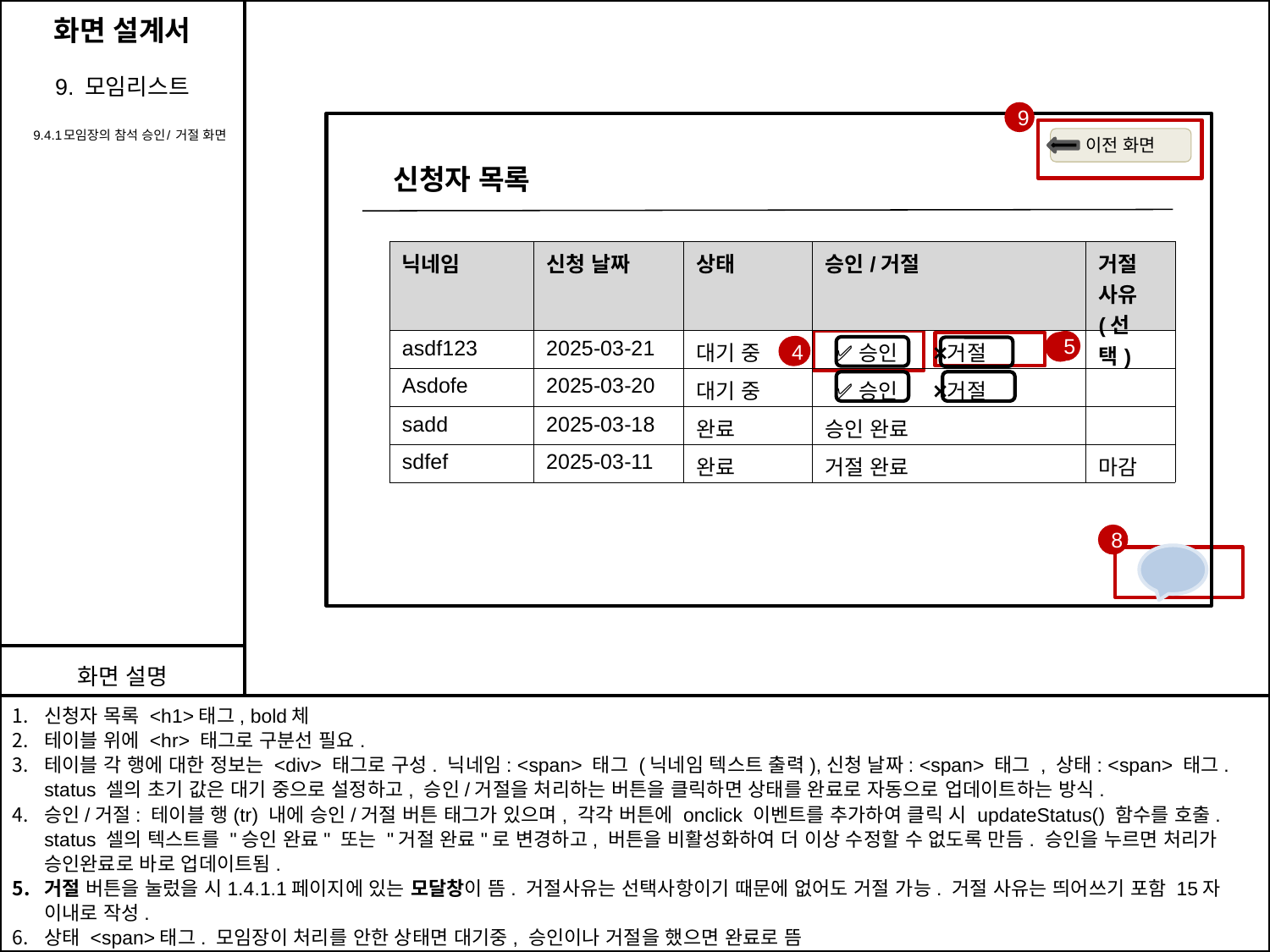

화면 설계서
9. 모임리스트
9

9.4.1모임장의 참석 승인/ 거절 화면

이전 화면

신청자 목록
| 닉네임 | 신청 날짜 | 상태 | 승인/거절 | 거절 사유(선택) |
| --- | --- | --- | --- | --- |
| asdf123 | 2025-03-21 | 대기 중 | ✅승인 ❌거절 |  |
| Asdofe | 2025-03-20 | 대기 중 | ✅승인 ❌거절 |  |
| sadd | 2025-03-18 | 완료 | 승인 완료 |  |
| sdfef | 2025-03-11 | 완료 | 거절 완료 | 마감 |

5
2

1
4

8

화면 설명

신청자 목록 <h1>태그, bold체
테이블 위에 <hr> 태그로 구분선 필요.
테이블 각 행에 대한 정보는 <div> 태그로 구성. 닉네임: <span> 태그 (닉네임 텍스트 출력),신청 날짜: <span> 태그 , 상태: <span> 태그. status 셀의 초기 값은 대기 중으로 설정하고, 승인/거절을 처리하는 버튼을 클릭하면 상태를 완료로 자동으로 업데이트하는 방식.
승인/거절: 테이블 행(tr) 내에 승인/거절 버튼 태그가 있으며, 각각 버튼에 onclick 이벤트를 추가하여 클릭 시 updateStatus() 함수를 호출. status 셀의 텍스트를 "승인 완료" 또는 "거절 완료"로 변경하고, 버튼을 비활성화하여 더 이상 수정할 수 없도록 만듬. 승인을 누르면 처리가 승인완료로 바로 업데이트됨.
거절 버튼을 눌렀을 시1.4.1.1페이지에 있는 모달창이 뜸. 거절사유는 선택사항이기 때문에 없어도 거절 가능. 거절 사유는 띄어쓰기 포함 15자 이내로 작성.
상태 <span>태그. 모임장이 처리를 안한 상태면 대기중, 승인이나 거절을 했으면 완료로 뜸
신청날짜는 <span>태그. 날짜 기준으로 order by를 이용해 가장 최근의 신청이 맨 위로 출.
글쓰기 버튼은 <button> 태그로 구성하고, 클릭 시 글쓰기 화면으로 이동.
이전화면 버튼을 누르면 이전 화면으로 이동되며, 태그는 <button> 태그로 구성. 이 버튼은 hover cursor: pointer 처리.